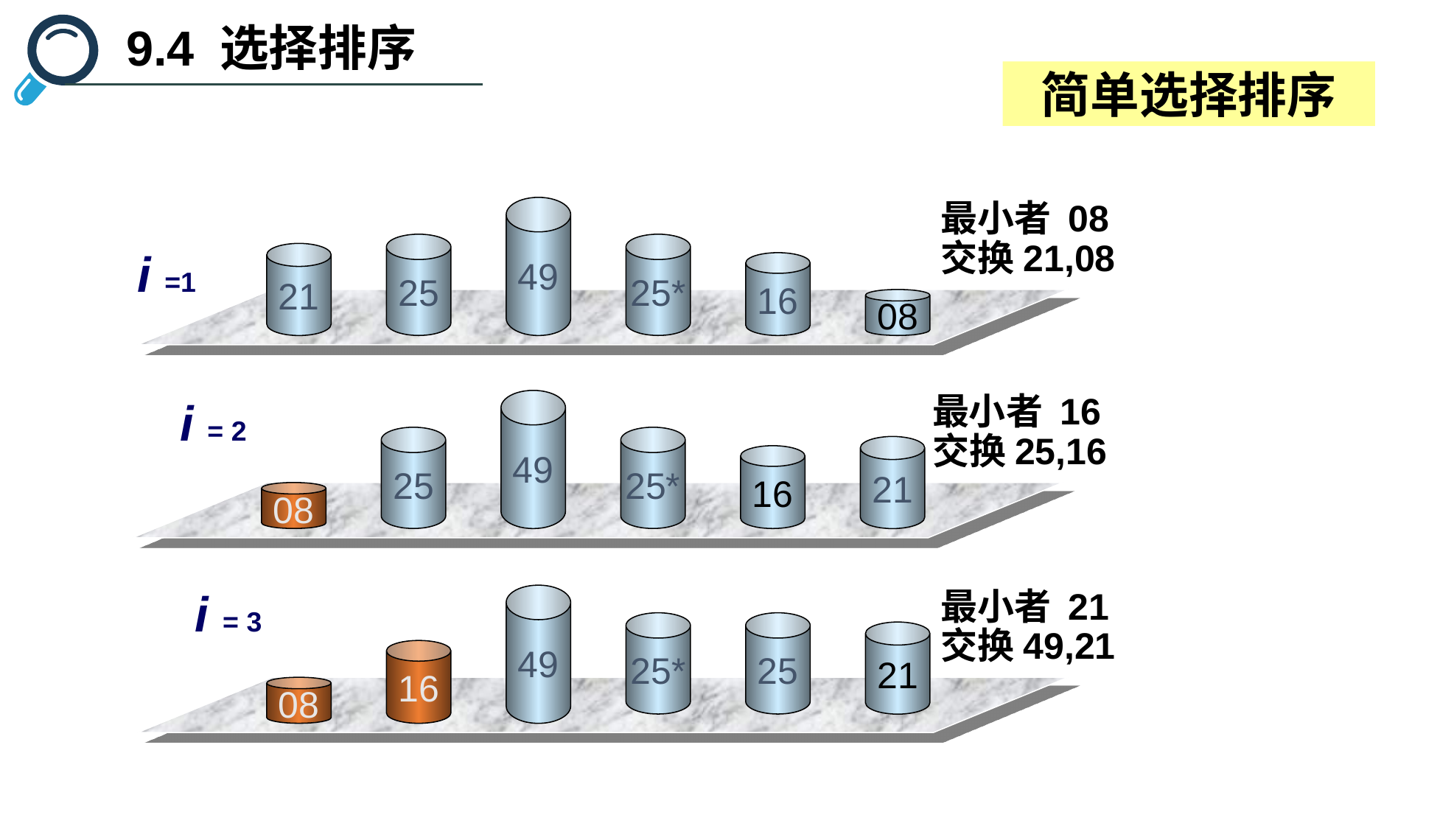

9.4 选择排序
简单选择排序
最小者 08
交换21,08
49
25
25*
i =1
21
16

08
i = 2
最小者 16
交换25,16
49
25
25*
21
16

08
i = 3
最小者 21
交换49,21
49
25*
25
21
16

08